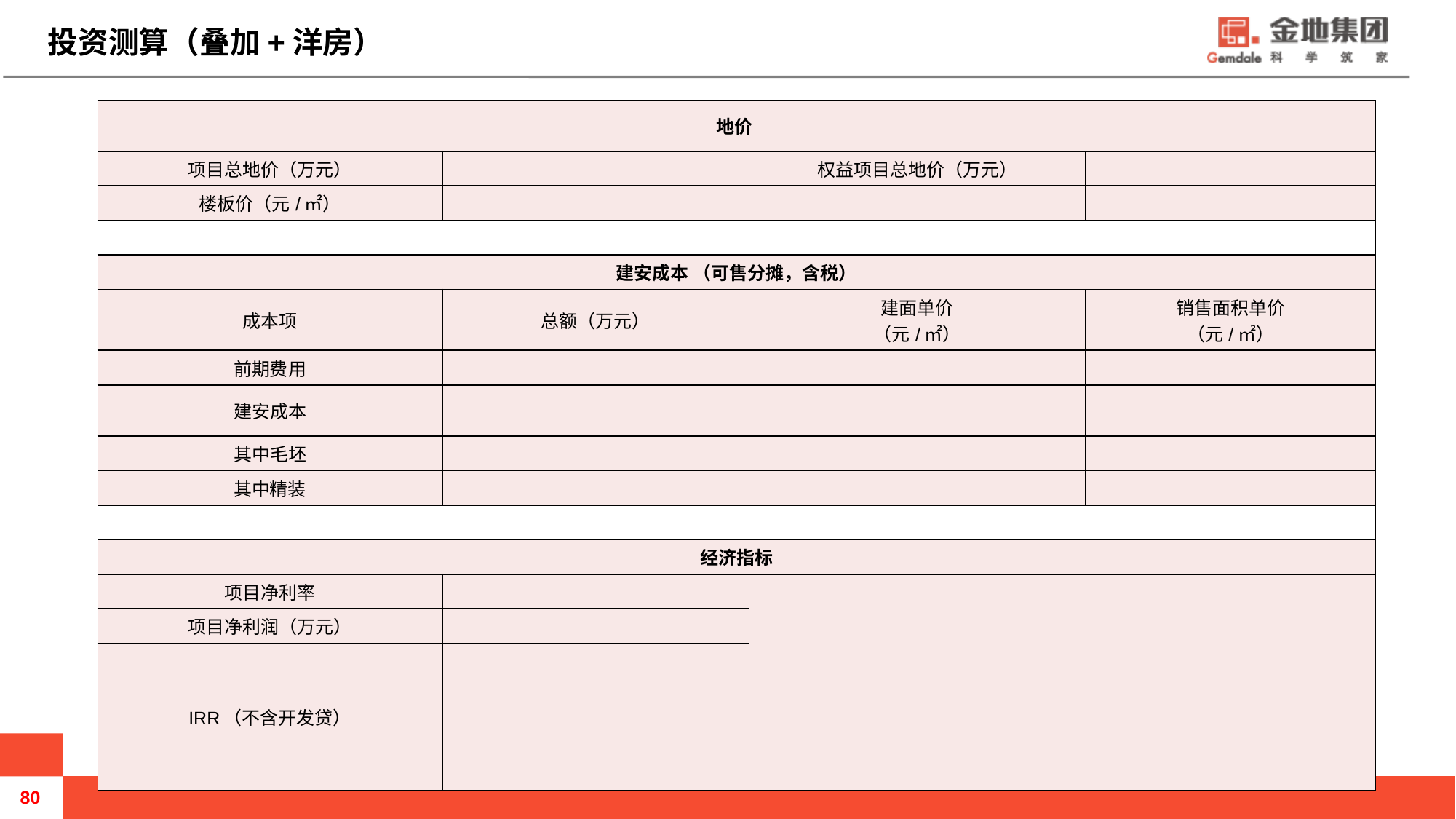

投资测算（叠加+洋房）
| 地价 |  |  |  |
| --- | --- | --- | --- |
| 项目总地价（万元） |  | 权益项目总地价（万元） |  |
| 楼板价（元/㎡） |  |  |  |
|  |  |  |  |
| 建安成本 （可售分摊，含税） |  |  |  |
| 成本项 | 总额（万元） | 建面单价 （元/㎡） | 销售面积单价 （元/㎡） |
| 前期费用 |  |  |  |
| 建安成本 |  |  |  |
| 其中毛坯 |  |  |  |
| 其中精装 |  |  |  |
|  |  |  |  |
| 经济指标 |  |  |  |
| 项目净利率 |  |  |  |
| 项目净利润（万元） |  |  |  |
| IRR（不含开发贷） |  |  |  |